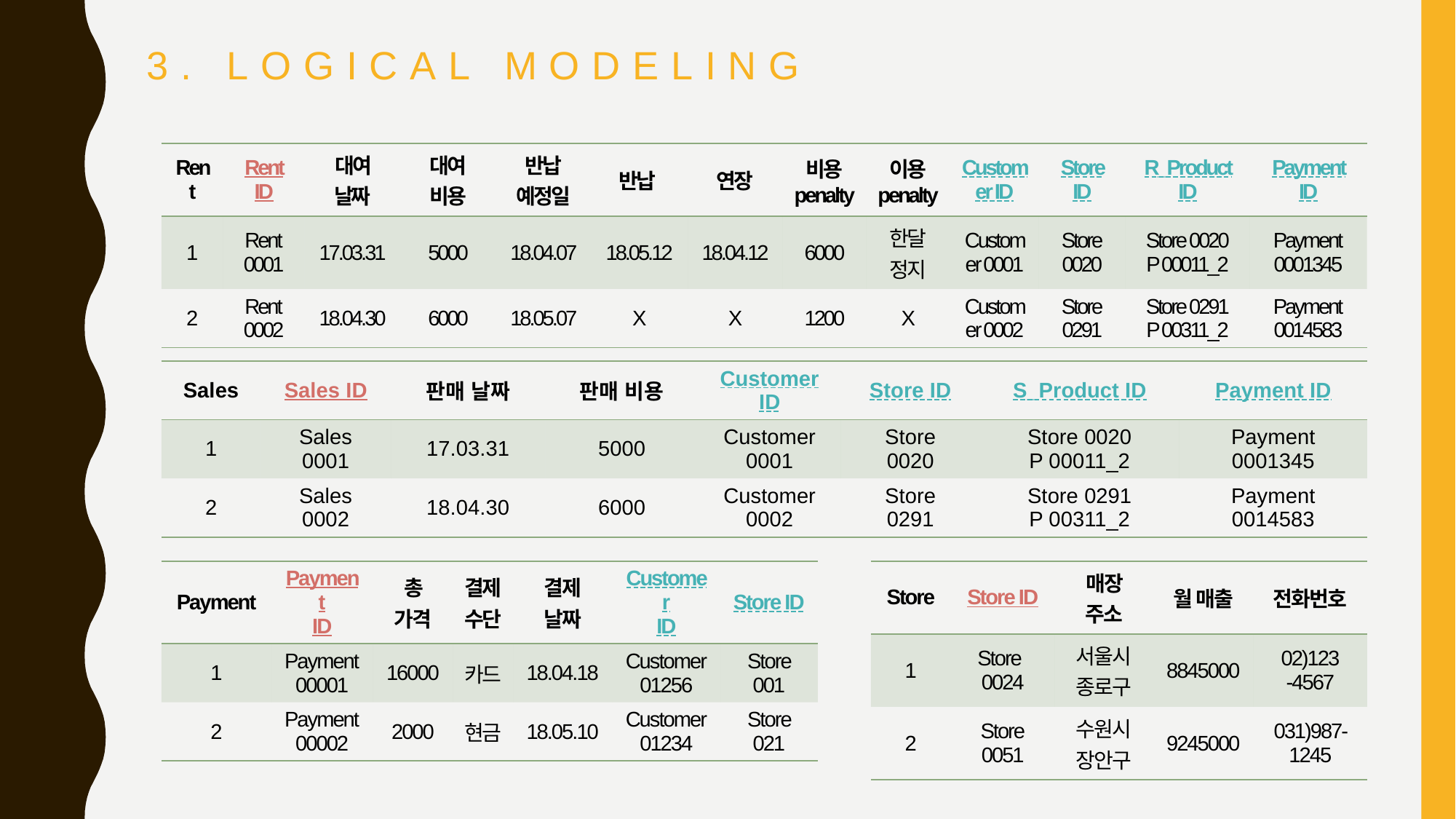

3. Logical modeling
| Rent | Rent ID | 대여 날짜 | 대여 비용 | 반납 예정일 | 반납 | 연장 | 비용 penalty | 이용 penalty | Customer ID | Store ID | R\_Product ID | Payment ID |
| --- | --- | --- | --- | --- | --- | --- | --- | --- | --- | --- | --- | --- |
| 1 | Rent 0001 | 17.03.31 | 5000 | 18.04.07 | 18.05.12 | 18.04.12 | 6000 | 한달 정지 | Customer 0001 | Store 0020 | Store 0020 P 00011\_2 | Payment 0001345 |
| 2 | Rent 0002 | 18.04.30 | 6000 | 18.05.07 | X | X | 1200 | X | Customer 0002 | Store 0291 | Store 0291 P 00311\_2 | Payment 0014583 |
| Sales | Sales ID | 판매 날짜 | 판매 비용 | Customer ID | Store ID | S\_Product ID | Payment ID |
| --- | --- | --- | --- | --- | --- | --- | --- |
| 1 | Sales 0001 | 17.03.31 | 5000 | Customer 0001 | Store 0020 | Store 0020 P 00011\_2 | Payment 0001345 |
| 2 | Sales 0002 | 18.04.30 | 6000 | Customer 0002 | Store 0291 | Store 0291 P 00311\_2 | Payment 0014583 |
| Payment | Payment ID | 총 가격 | 결제 수단 | 결제 날짜 | Customer ID | Store ID |
| --- | --- | --- | --- | --- | --- | --- |
| 1 | Payment 00001 | 16000 | 카드 | 18.04.18 | Customer 01256 | Store 001 |
| 2 | Payment 00002 | 2000 | 현금 | 18.05.10 | Customer 01234 | Store 021 |
| Store | Store ID | 매장 주소 | 월 매출 | 전화번호 |
| --- | --- | --- | --- | --- |
| 1 | Store 0024 | 서울시 종로구 | 8845000 | 02)123 -4567 |
| 2 | Store 0051 | 수원시 장안구 | 9245000 | 031)987-1245 |